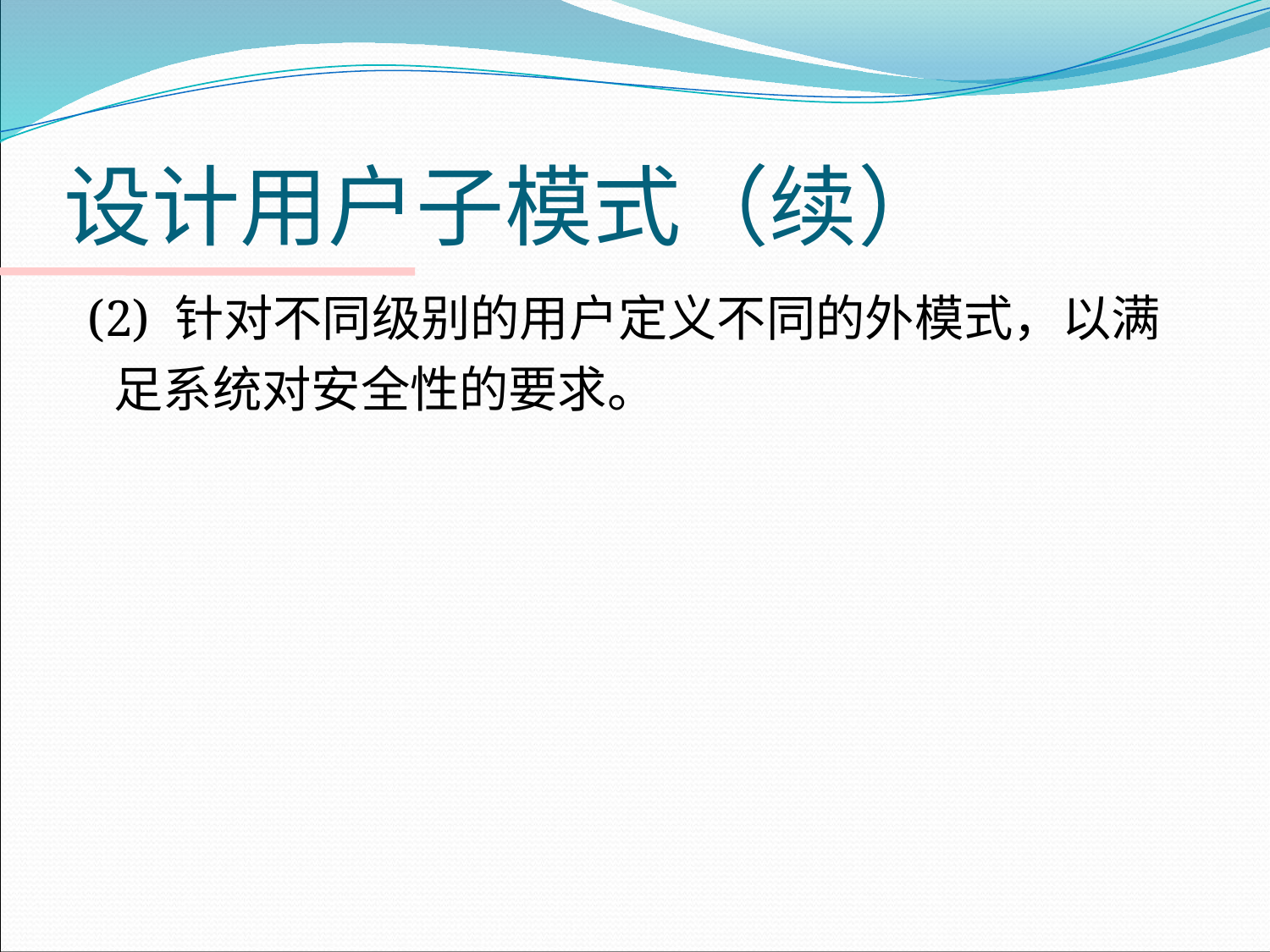

# 设计用户子模式（续）
 (2) 针对不同级别的用户定义不同的外模式，以满足系统对安全性的要求。

776